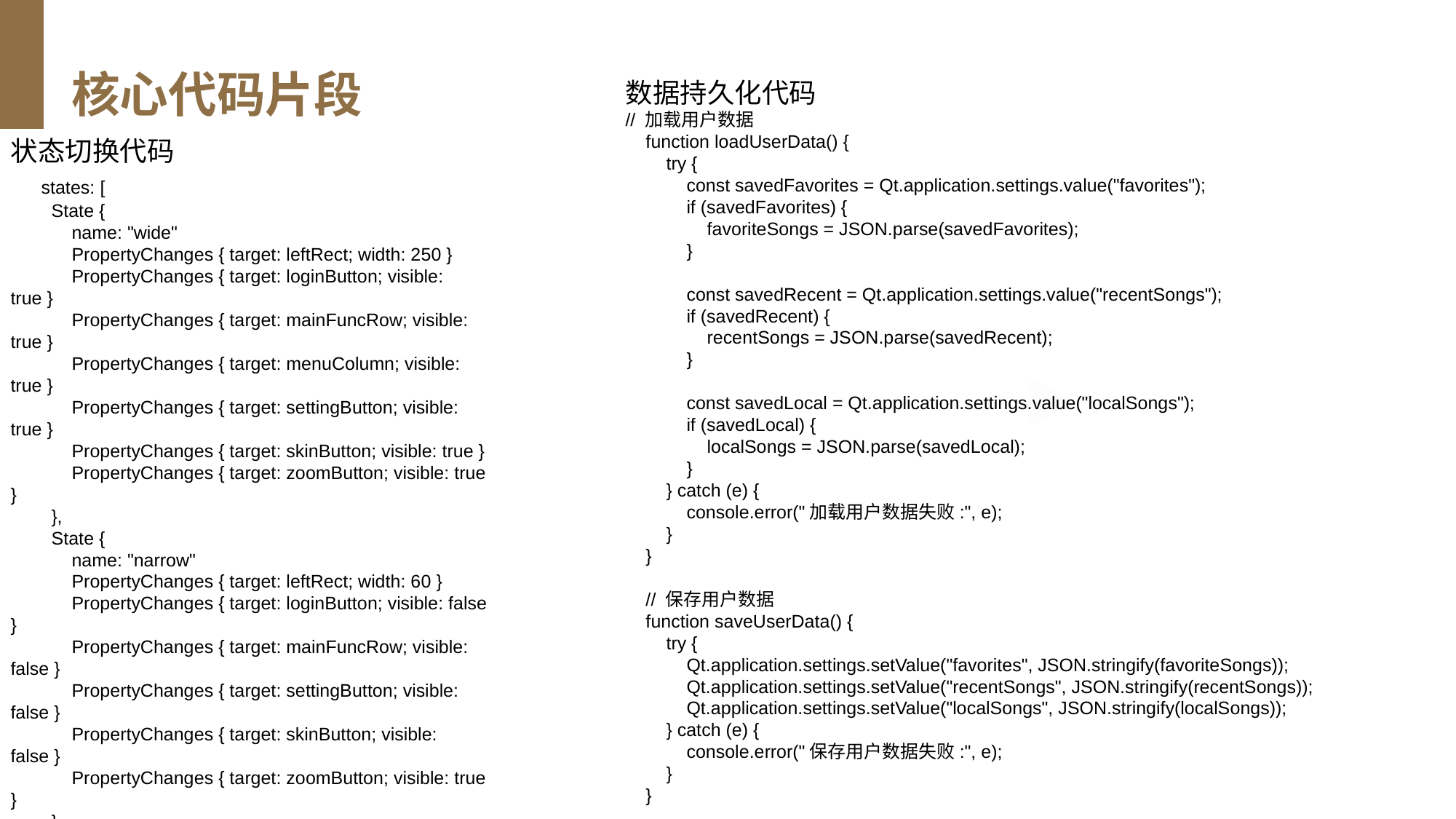

核心代码片段
数据持久化代码
// 加载用户数据
    function loadUserData() {
        try {
            const savedFavorites = Qt.application.settings.value("favorites");
            if (savedFavorites) {
                favoriteSongs = JSON.parse(savedFavorites);
            }

            const savedRecent = Qt.application.settings.value("recentSongs");
            if (savedRecent) {
                recentSongs = JSON.parse(savedRecent);
            }

            const savedLocal = Qt.application.settings.value("localSongs");
            if (savedLocal) {
                localSongs = JSON.parse(savedLocal);
            }
        } catch (e) {
            console.error("加载用户数据失败:", e);
        }
    }

    // 保存用户数据
    function saveUserData() {
        try {
            Qt.application.settings.setValue("favorites", JSON.stringify(favoriteSongs));
            Qt.application.settings.setValue("recentSongs", JSON.stringify(recentSongs));
            Qt.application.settings.setValue("localSongs", JSON.stringify(localSongs));
        } catch (e) {
            console.error("保存用户数据失败:", e);
        }
    }
状态切换代码
    states: [
        State {
            name: "wide"
            PropertyChanges { target: leftRect; width: 250 }
            PropertyChanges { target: loginButton; visible: true }
            PropertyChanges { target: mainFuncRow; visible: true }
            PropertyChanges { target: menuColumn; visible: true }
            PropertyChanges { target: settingButton; visible: true }
            PropertyChanges { target: skinButton; visible: true }
            PropertyChanges { target: zoomButton; visible: true }
        },
        State {
            name: "narrow"
            PropertyChanges { target: leftRect; width: 60 }
            PropertyChanges { target: loginButton; visible: false }
            PropertyChanges { target: mainFuncRow; visible: false }
            PropertyChanges { target: settingButton; visible: false }
            PropertyChanges { target: skinButton; visible: false }
            PropertyChanges { target: zoomButton; visible: true }
        }
    ]